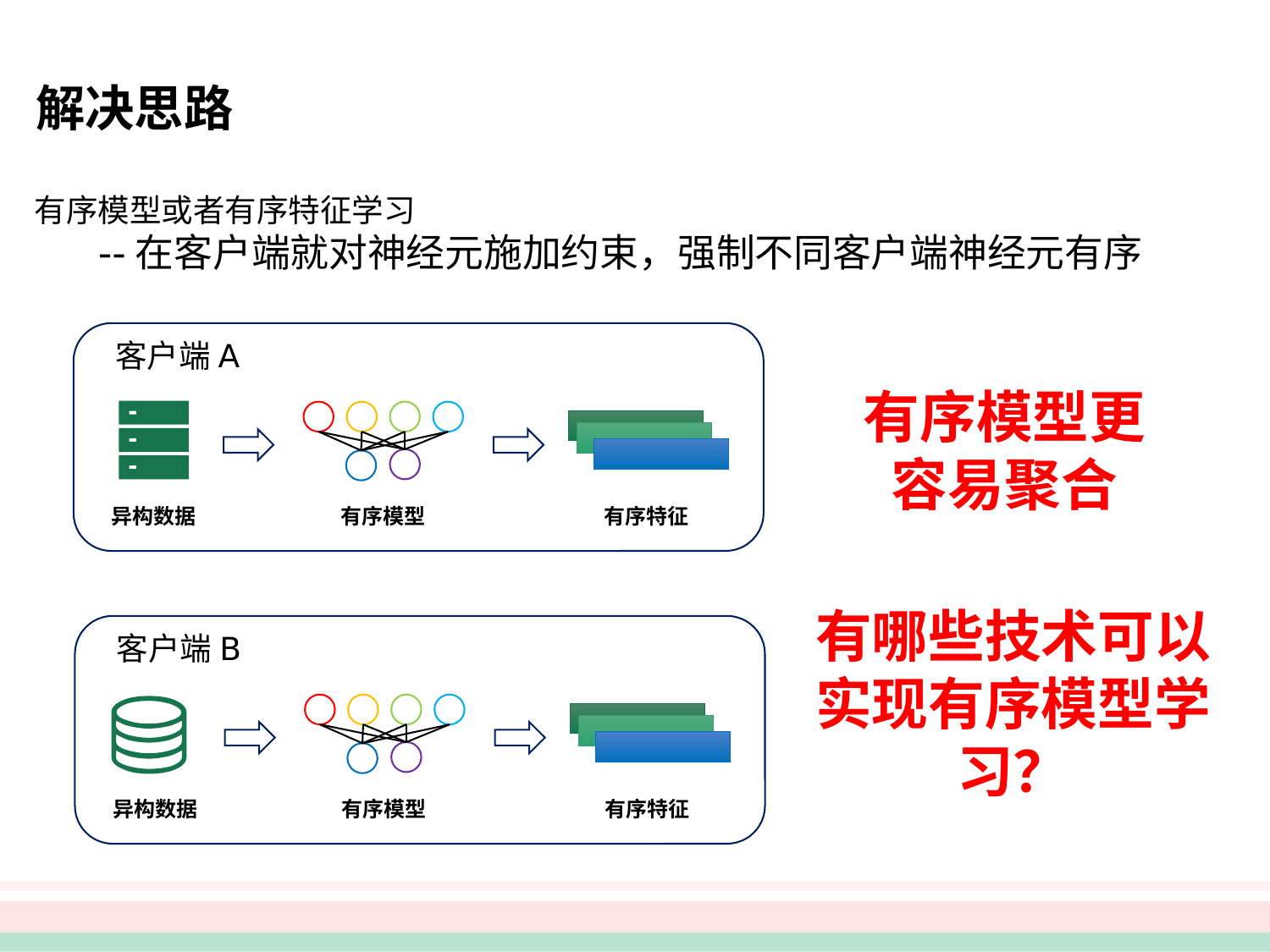

解决思路
有序模型或者有序特征学习
--在客户端就对神经元施加约束，强制不同客户端神经元有序

客户端A
有序模型更容易聚合

有序模型
有序特征
异构数据
有哪些技术可以实现有序模型学习？

客户端B

有序模型
有序特征
异构数据